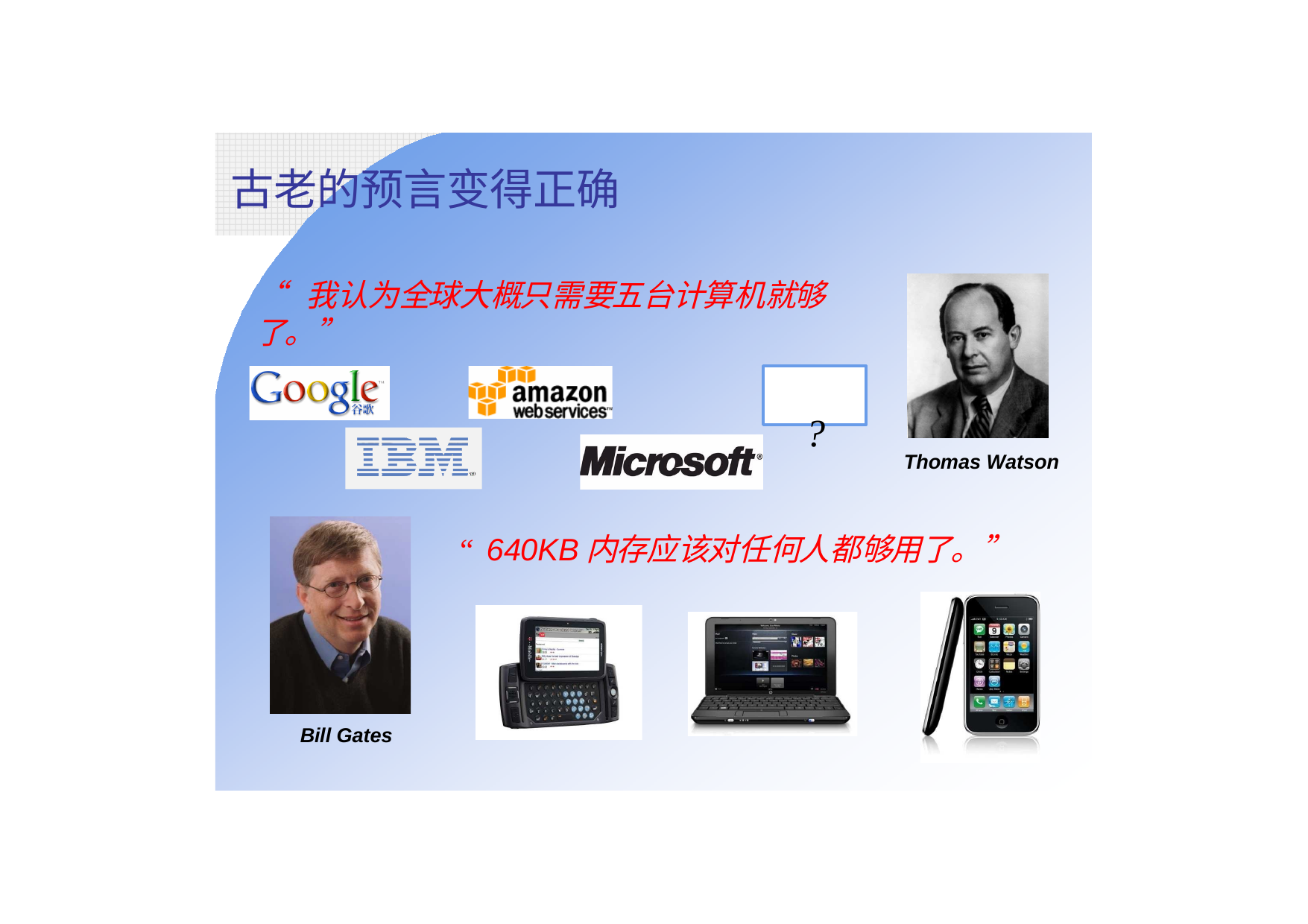

古老的预言变得正确

“我认为全球大概只需要五台计算机就够了。”

?

Thomas Watson

“640KB内存应该对任何人都够用了。”

Bill Gates